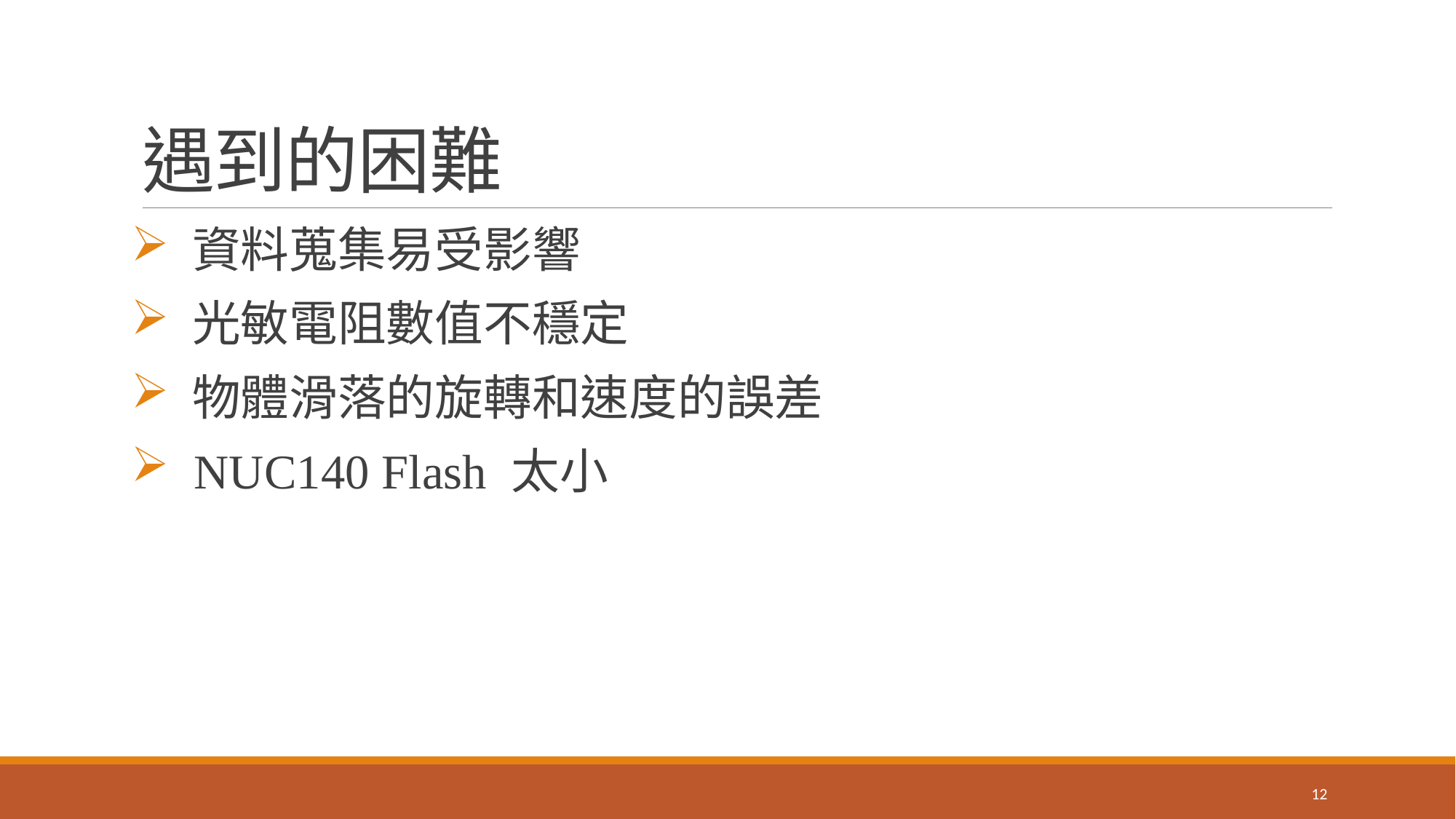

# 遇到的困難
 資料蒐集易受影響
 光敏電阻數值不穩定
 物體滑落的旋轉和速度的誤差
  NUC140 Flash 太小
12